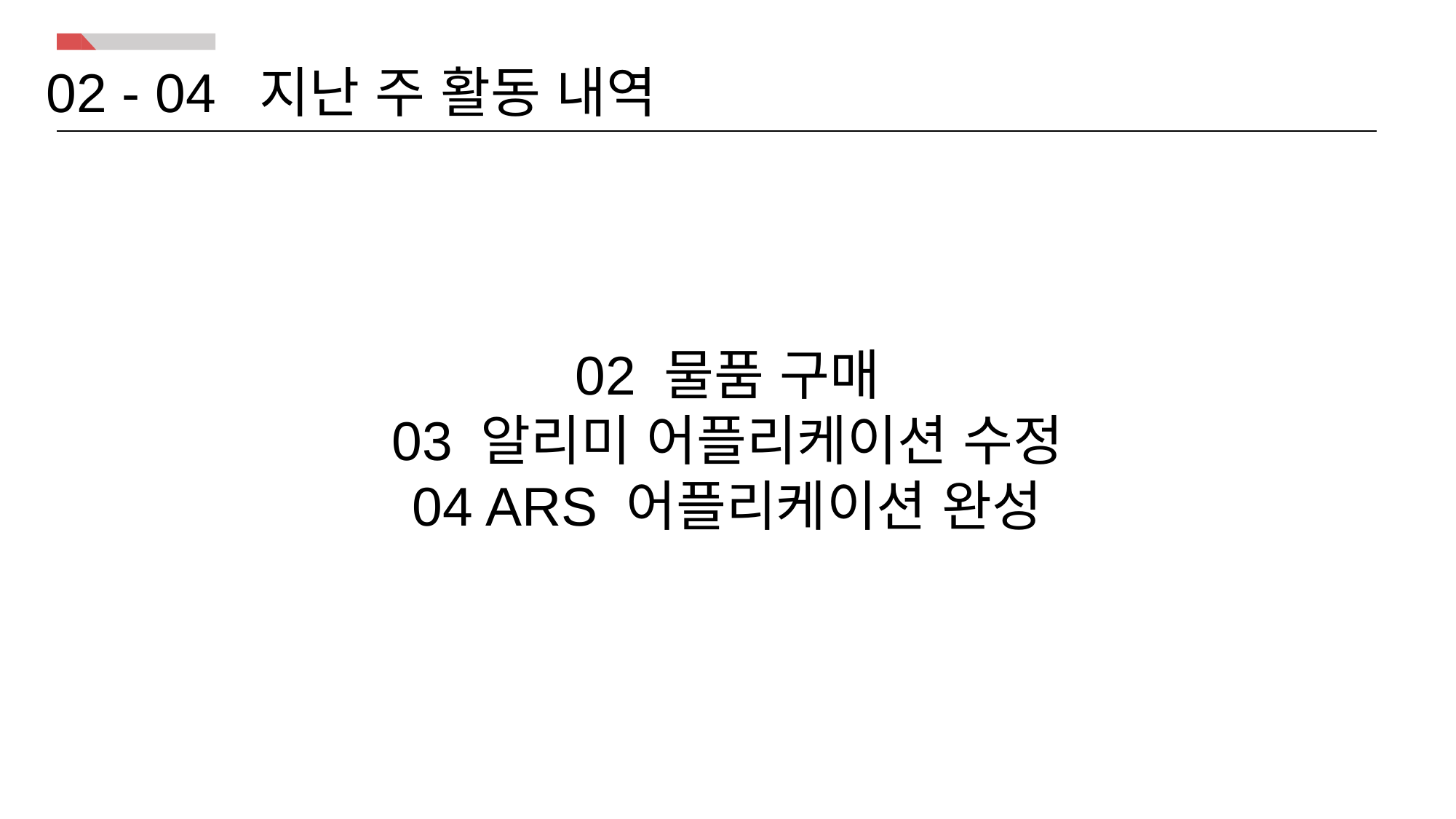

02 - 04  지난 주 활동 내역
02 물품 구매
03 알리미 어플리케이션 수정
04 ARS 어플리케이션 완성